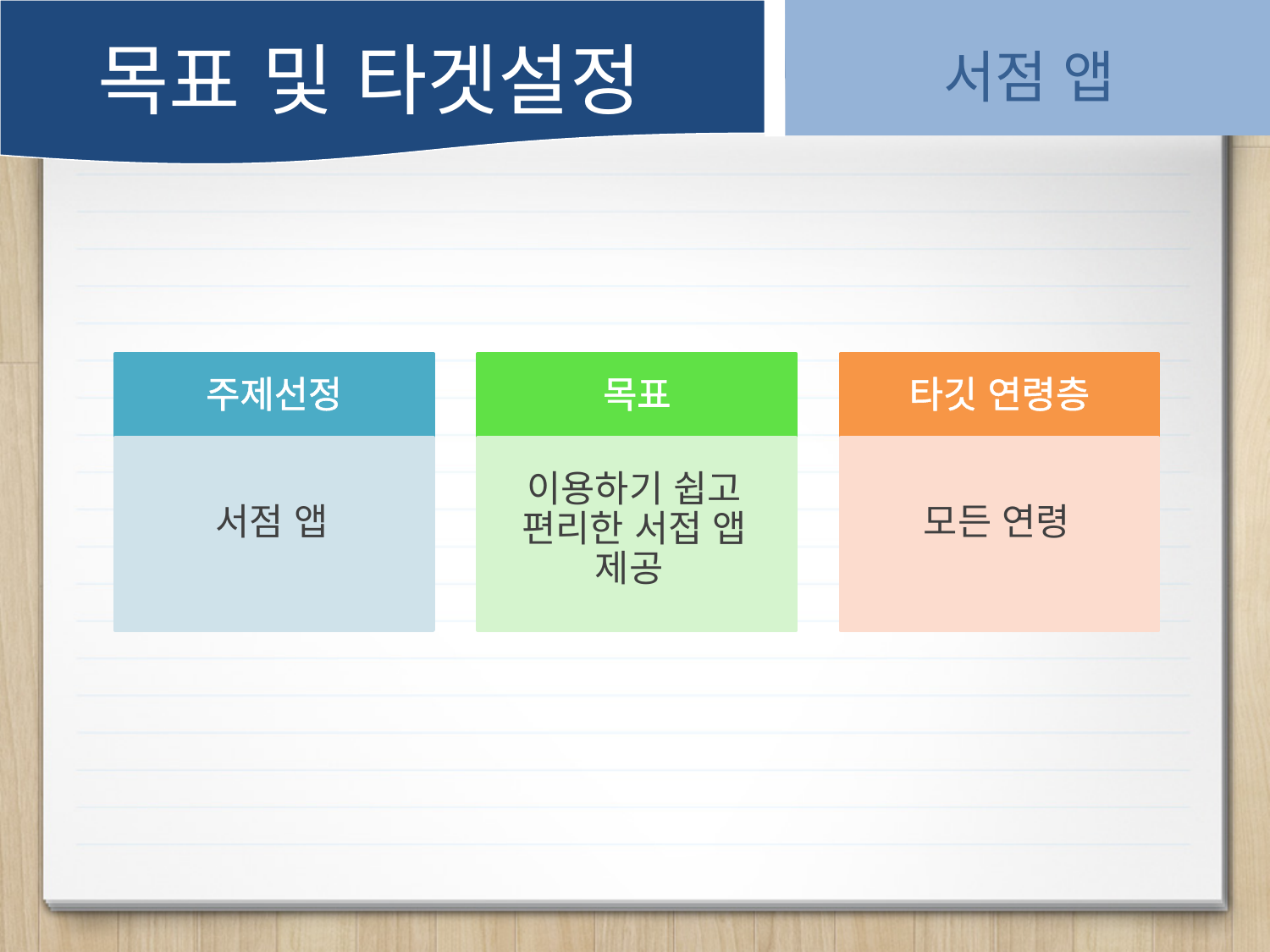

목표 및 타겟설정
서점 앱
주제선정
목표
타깃 연령층

서점 앱
이용하기 쉽고 편리한 서접 앱 제공

모든 연령